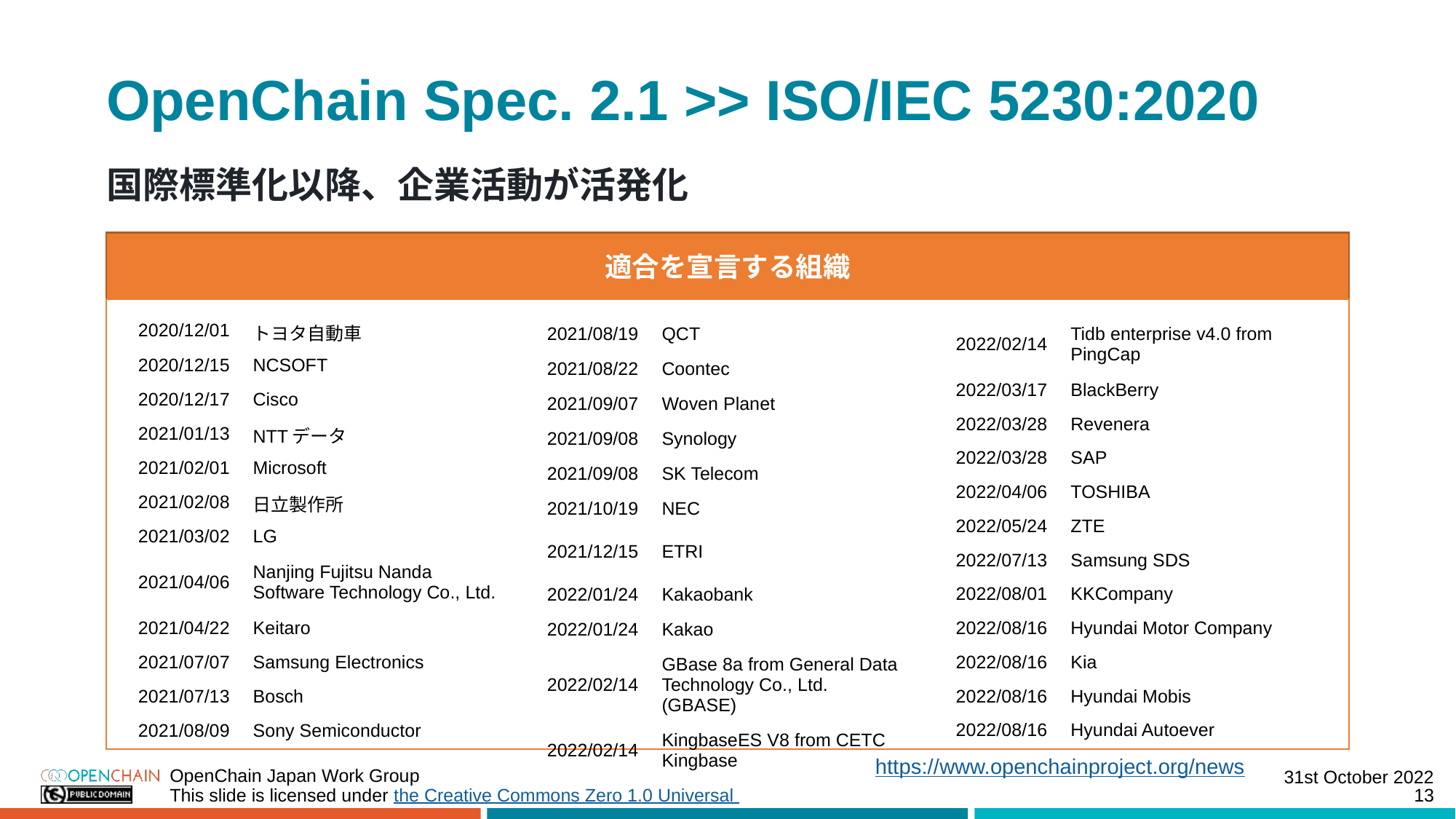

# OpenChain Spec. 2.1 >> ISO/IEC 5230:2020
国際標準化以降、企業活動が活発化
適合を宣言する組織

| 2020/12/01 | トヨタ自動車 |
| --- | --- |
| 2020/12/15 | NCSOFT |
| 2020/12/17 | Cisco |
| 2021/01/13 | NTTデータ |
| 2021/02/01 | Microsoft |
| 2021/02/08 | 日立製作所 |
| 2021/03/02 | LG |
| 2021/04/06 | Nanjing Fujitsu Nanda Software Technology Co., Ltd. |
| 2021/04/22 | Keitaro |
| 2021/07/07 | Samsung Electronics |
| 2021/07/13 | Bosch |
| 2021/08/09 | Sony Semiconductor |
| 2022/02/14 | Tidb enterprise v4.0 from PingCap |
| --- | --- |
| 2022/03/17 | BlackBerry |
| 2022/03/28 | Revenera |
| 2022/03/28 | SAP |
| 2022/04/06 | TOSHIBA |
| 2022/05/24 | ZTE |
| 2022/07/13 | Samsung SDS |
| 2022/08/01 | KKCompany |
| 2022/08/16 | Hyundai Motor Company |
| 2022/08/16 | Kia |
| 2022/08/16 | Hyundai Mobis |
| 2022/08/16 | Hyundai Autoever |
| 2021/08/19 | QCT |
| --- | --- |
| 2021/08/22 | Coontec |
| 2021/09/07 | Woven Planet |
| 2021/09/08 | Synology |
| 2021/09/08 | SK Telecom |
| 2021/10/19 | NEC |
| 2021/12/15 | ETRI |
| 2022/01/24 | Kakaobank |
| 2022/01/24 | Kakao |
| 2022/02/14 | GBase 8a from General Data Technology Co., Ltd. (GBASE) |
| 2022/02/14 | KingbaseES V8 from CETC Kingbase |
https://www.openchainproject.org/news
31st October 2022
OpenChain Japan Work Group
13